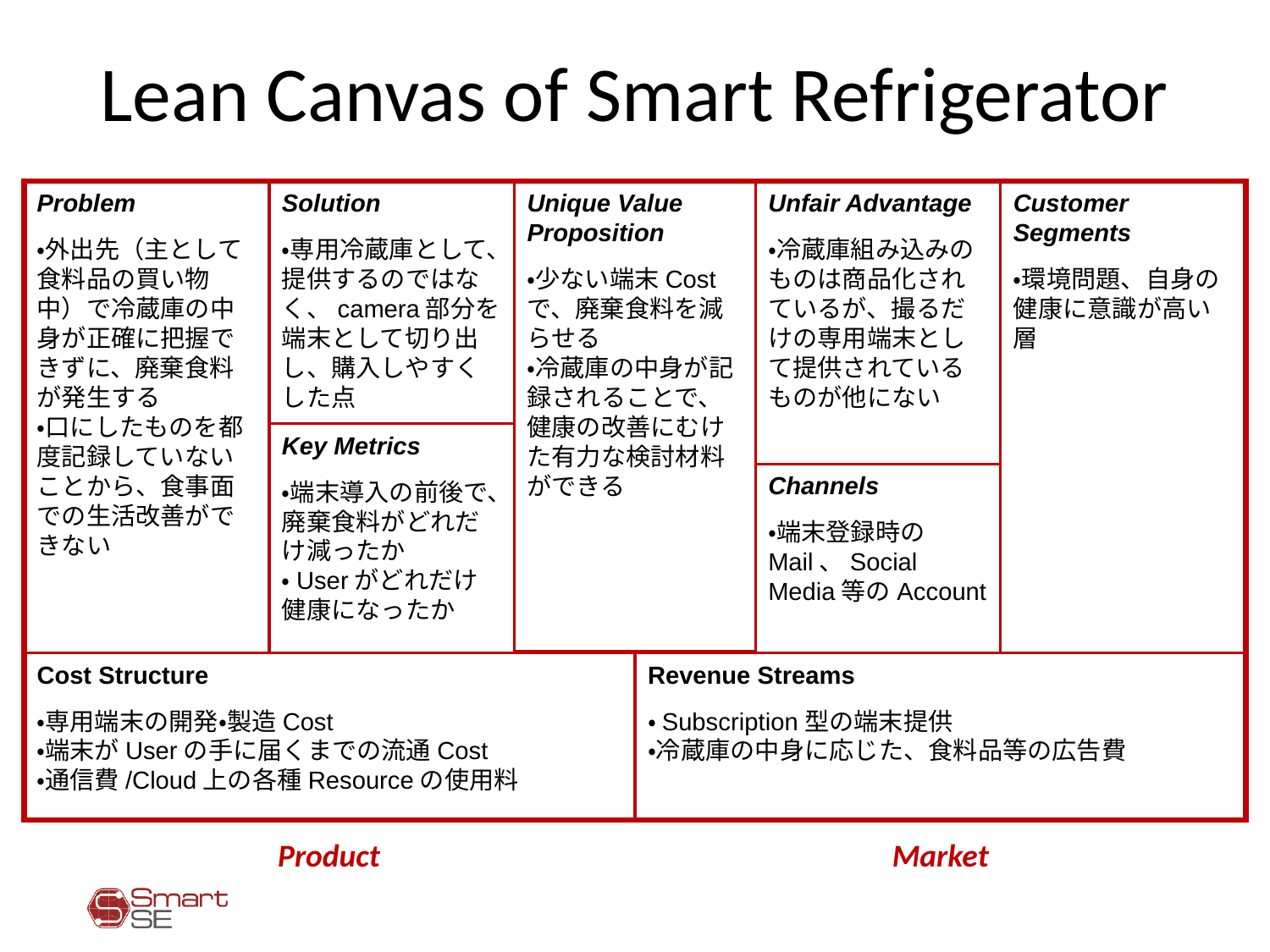

# Lean Canvas of Smart Refrigerator

Unfair Advantage

・冷蔵庫組み込みのものは商品化されているが、撮るだけの専用端末として提供されているものが他にない
Unique Value Proposition

・少ない端末Costで、廃棄食料を減らせる
・冷蔵庫の中身が記録されることで、健康の改善にむけた有力な検討材料ができる
Customer Segments

・環境問題、自身の健康に意識が高い層

Solution

・専用冷蔵庫として、提供するのではなく、camera部分を端末として切り出し、購入しやすくした点

Problem

・外出先（主として食料品の買い物中）で冷蔵庫の中身が正確に把握できずに、廃棄食料が発生する
・口にしたものを都度記録していないことから、食事面での生活改善ができない
Key Metrics

・端末導入の前後で、廃棄食料がどれだけ減ったか
・Userがどれだけ健康になったか
Channels

・端末登録時のMail、Social Media等のAccount
Cost Structure

・専用端末の開発・製造Cost
・端末がUserの手に届くまでの流通Cost
・通信費/Cloud上の各種Resourceの使用料
Revenue Streams

・Subscription型の端末提供
・冷蔵庫の中身に応じた、食料品等の広告費
Product
Market